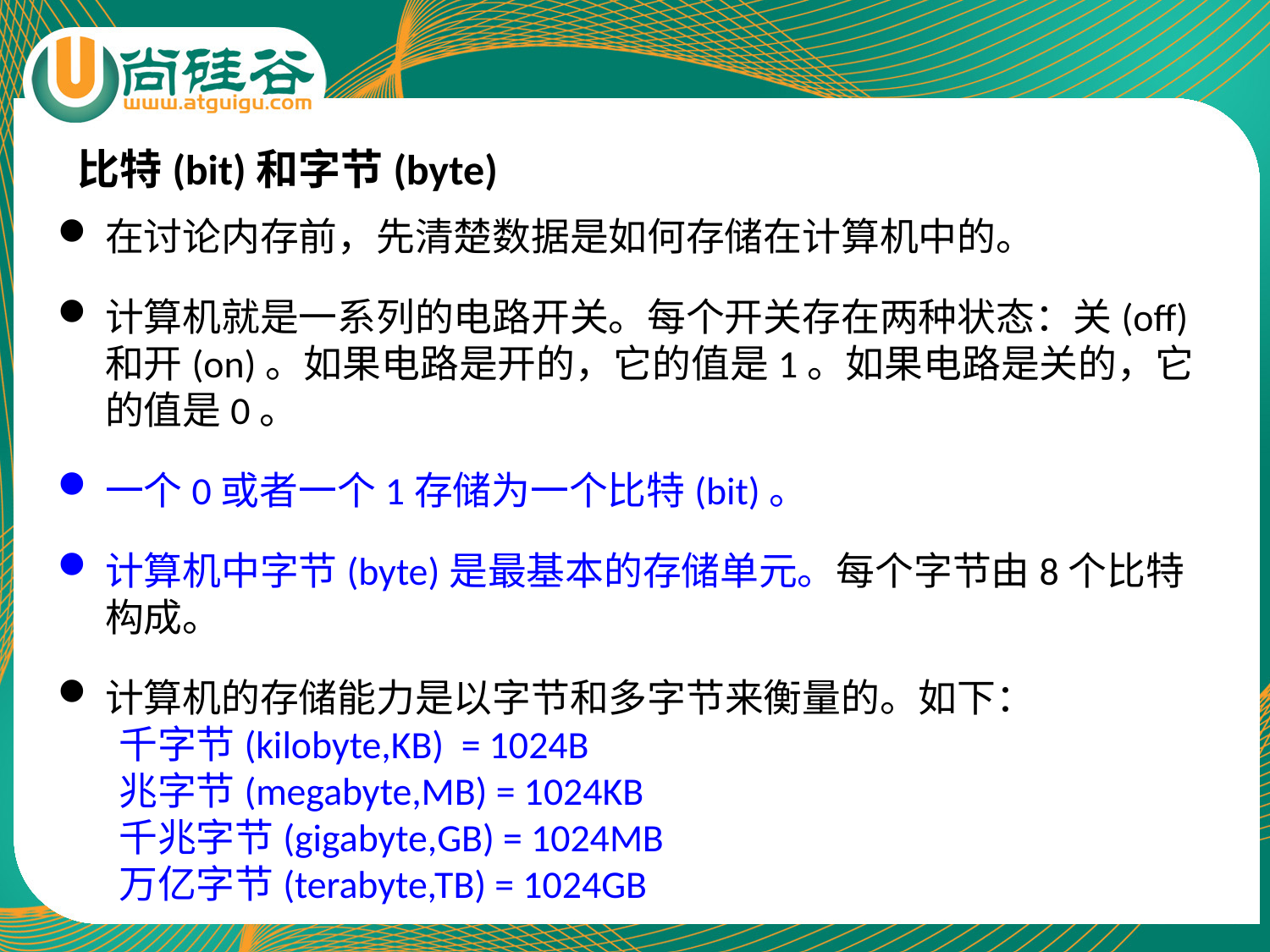

比特(bit)和字节(byte)
在讨论内存前，先清楚数据是如何存储在计算机中的。

计算机就是一系列的电路开关。每个开关存在两种状态：关(off)和开(on)。如果电路是开的，它的值是1。如果电路是关的，它的值是0。

一个0或者一个1存储为一个比特(bit)。

计算机中字节(byte)是最基本的存储单元。每个字节由8个比特构成。

计算机的存储能力是以字节和多字节来衡量的。如下：
      千字节(kilobyte,KB)  = 1024B
      兆字节(megabyte,MB) = 1024KB
      千兆字节(gigabyte,GB) = 1024MB
      万亿字节(terabyte,TB) = 1024GB